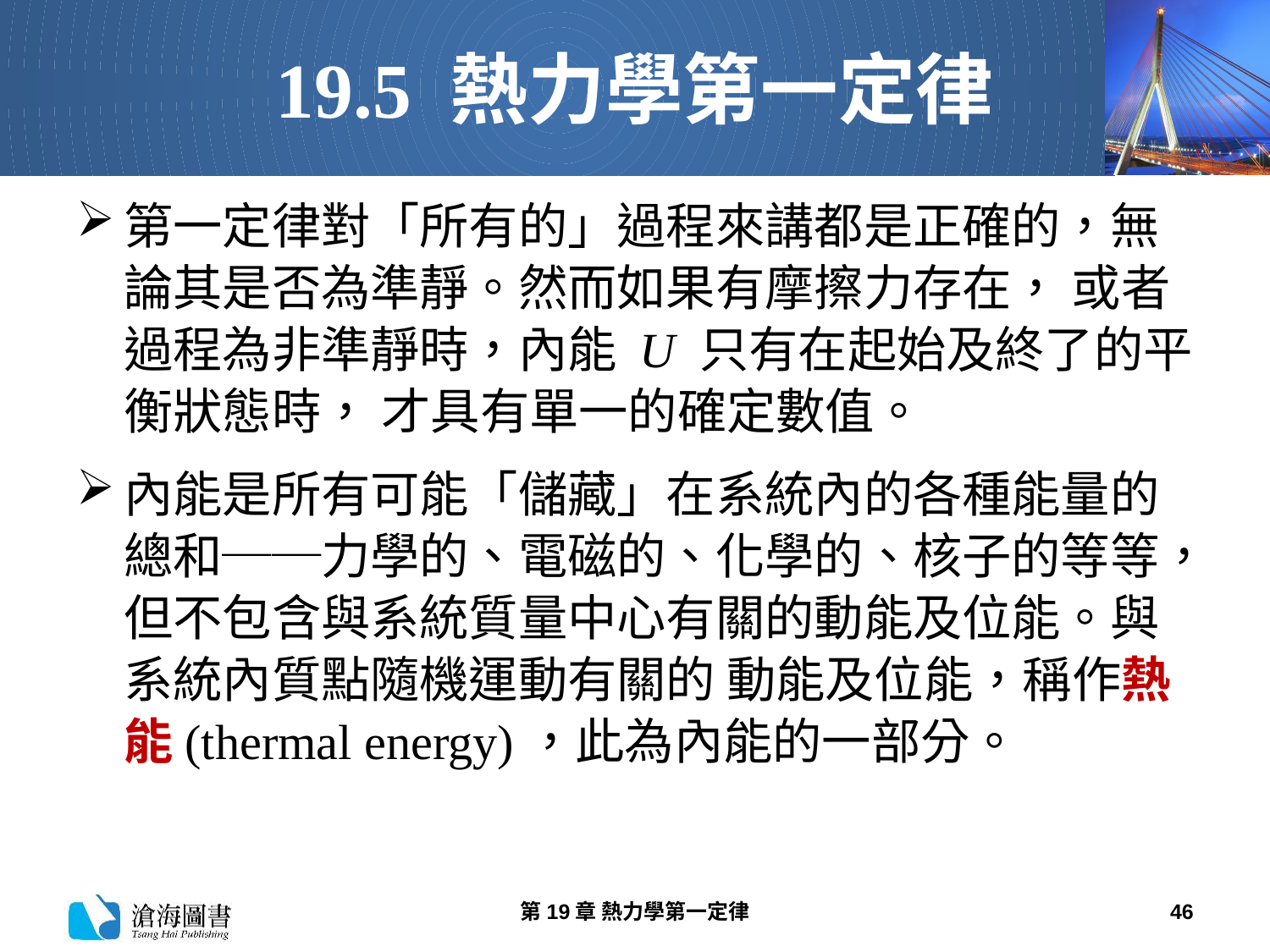

# 19.5 熱力學第一定律
第一定律對「所有的」過程來講都是正確的，無論其是否為準靜。然而如果有摩擦力存在， 或者過程為非準靜時，內能 U 只有在起始及終了的平衡狀態時， 才具有單一的確定數值。
內能是所有可能「儲藏」在系統內的各種能量的總和──力學的、電磁的、化學的、核子的等等，但不包含與系統質量中心有關的動能及位能。與系統內質點隨機運動有關的 動能及位能，稱作熱能(thermal energy)，此為內能的一部分。

第19章 熱力學第一定律
46